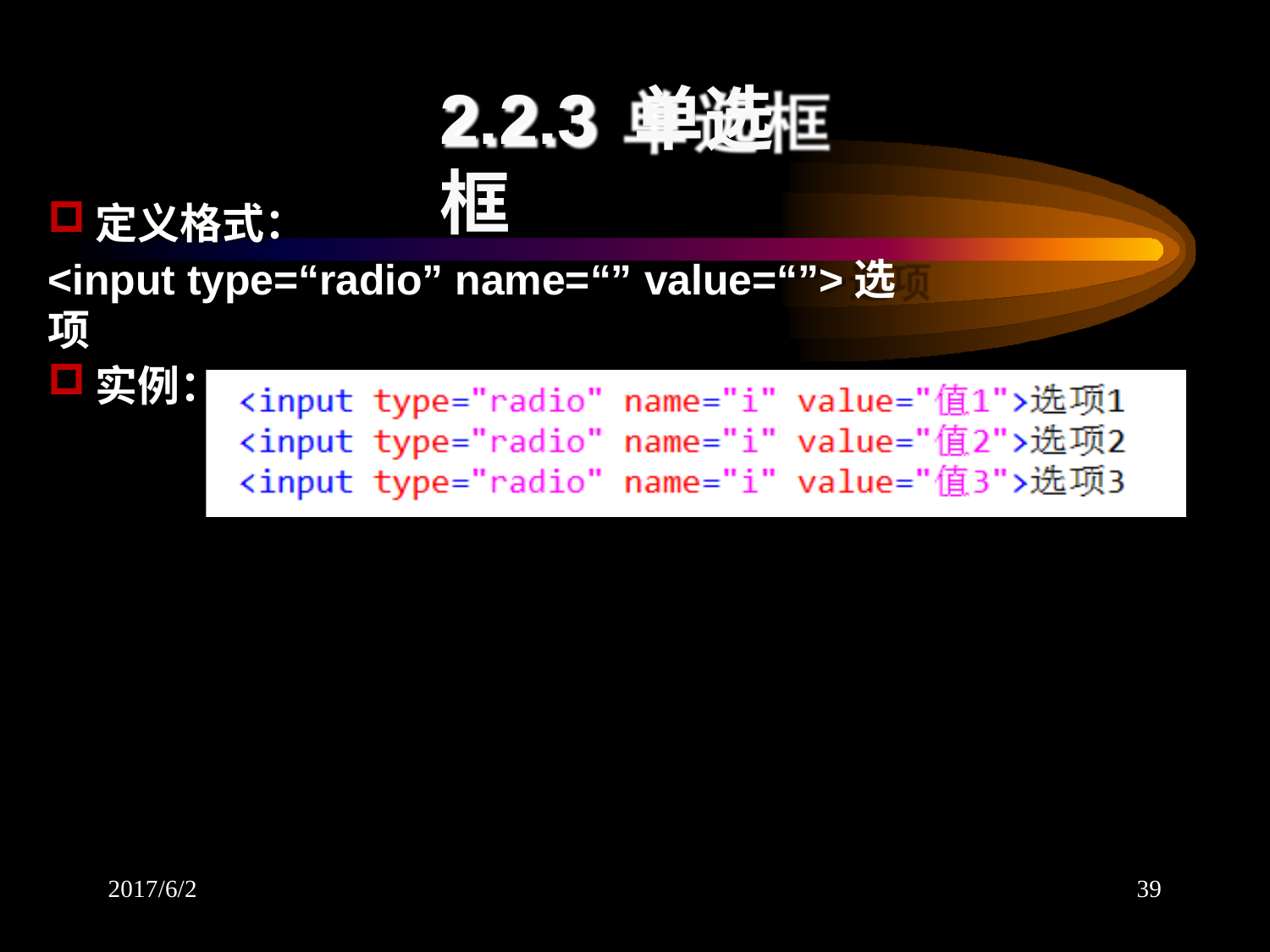

# 2.2.3 单选框

定义格式：
<input type=“radio” name=“” value=“”>选项
实例：

2017/6/2
39